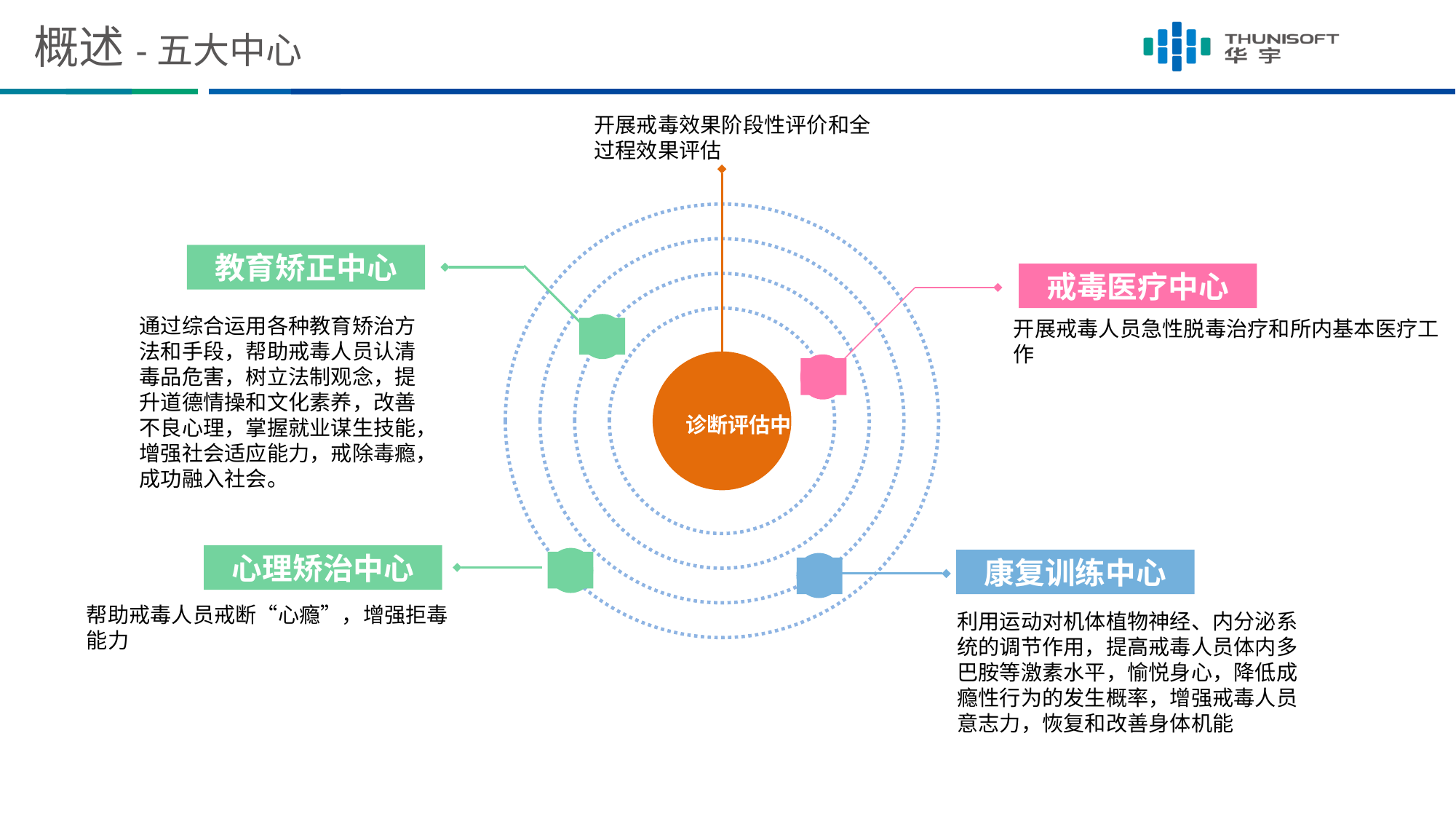

# 概述-五大中心
开展戒毒效果阶段性评价和全过程效果评估

教育矫正中心
戒毒医疗中心

通过综合运用各种教育矫治方法和手段，帮助戒毒人员认清毒品危害，树立法制观念，提升道德情操和文化素养，改善不良心理，掌握就业谋生技能，增强社会适应能力，戒除毒瘾，成功融入社会。

开展戒毒人员急性脱毒治疗和所内基本医疗工作

诊断评估中心

心理矫治中心

康复训练中心

帮助戒毒人员戒断“心瘾”，增强拒毒能力
利用运动对机体植物神经、内分泌系统的调节作用，提高戒毒人员体内多巴胺等激素水平，愉悦身心，降低成瘾性行为的发生概率，增强戒毒人员意志力，恢复和改善身体机能